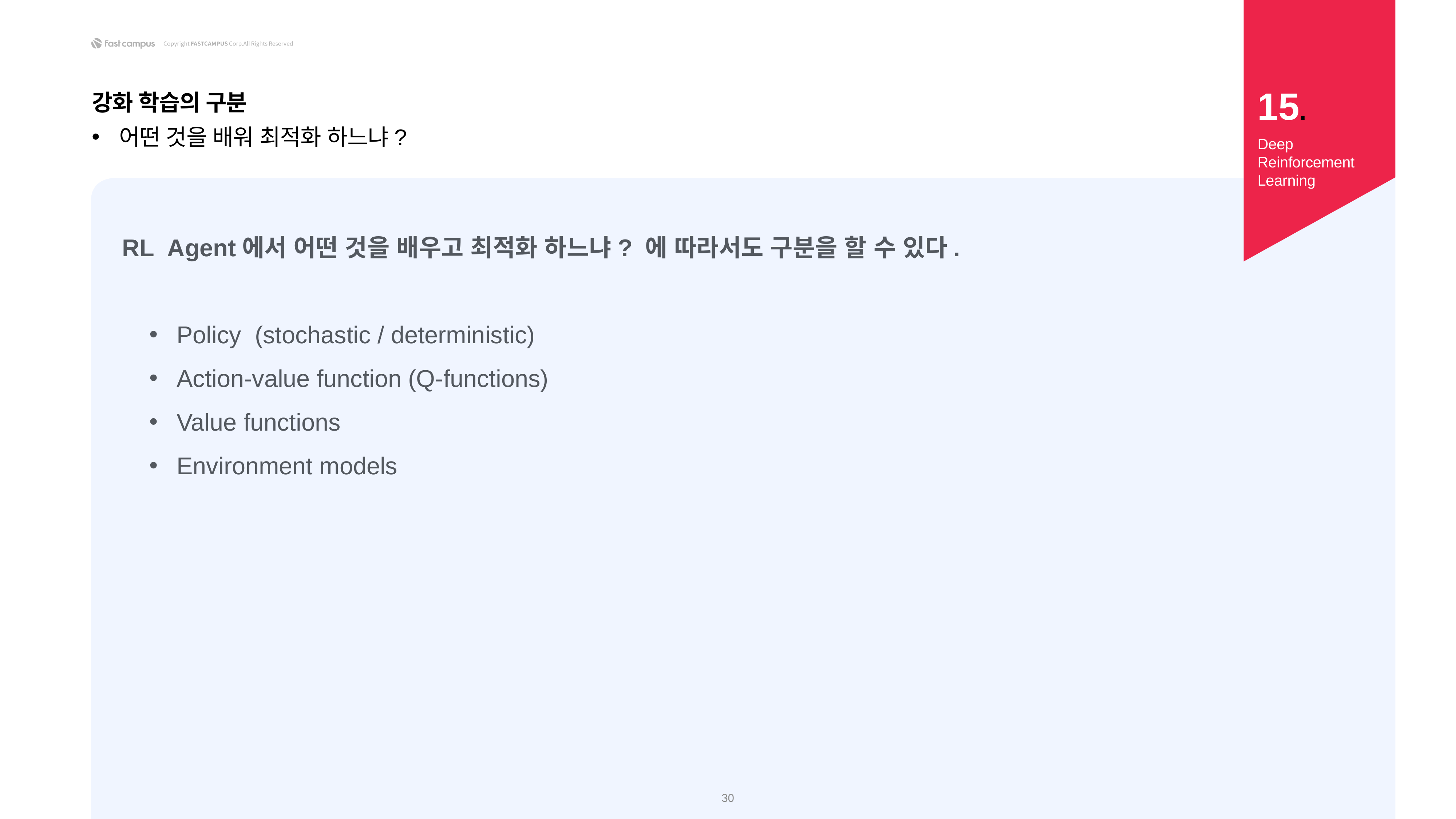

15.
강화 학습의 구분
어떤 것을 배워 최적화 하느냐?
Deep Reinforcement Learning

RL  Agent에서 어떤 것을 배우고 최적화 하느냐? 에 따라서도 구분을 할 수 있다.

Policy  (stochastic / deterministic)
Action-value function (Q-functions)
Value functions
Environment models
30